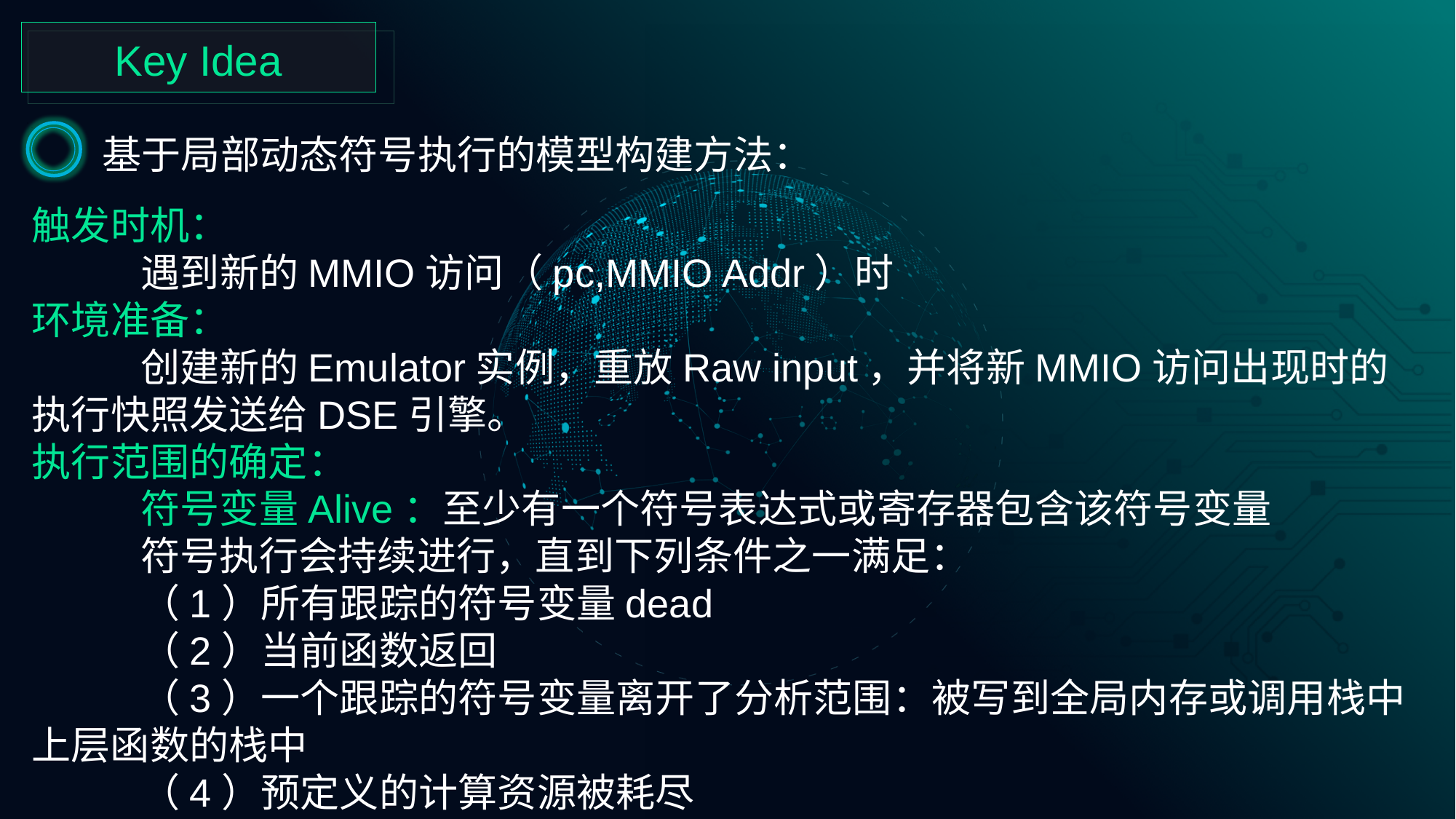

Key Idea

基于局部动态符号执行的模型构建方法：
触发时机：
	遇到新的MMIO访问（pc,MMIO Addr）时
环境准备：
	创建新的Emulator实例，重放Raw input，并将新MMIO访问出现时的执行快照发送给DSE引擎。
执行范围的确定：
	符号变量Alive：至少有一个符号表达式或寄存器包含该符号变量
	符号执行会持续进行，直到下列条件之一满足：
	（1）所有跟踪的符号变量dead
	（2）当前函数返回
	（3）一个跟踪的符号变量离开了分析范围：被写到全局内存或调用栈中上层函数的栈中
	（4）预定义的计算资源被耗尽